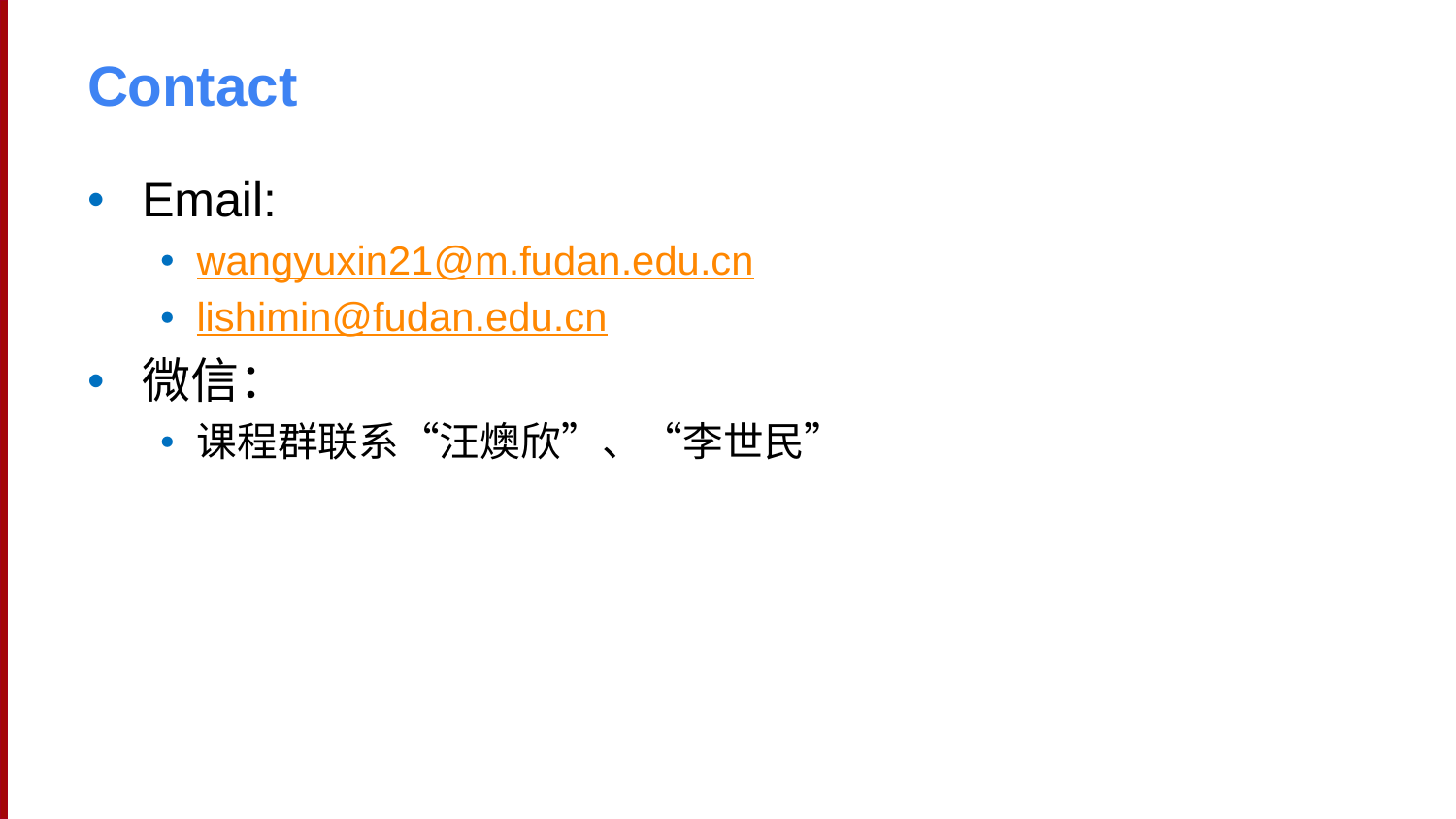

# Contact
Email:
wangyuxin21@m.fudan.edu.cn
lishimin@fudan.edu.cn
微信：
课程群联系“汪燠欣”、“李世民”